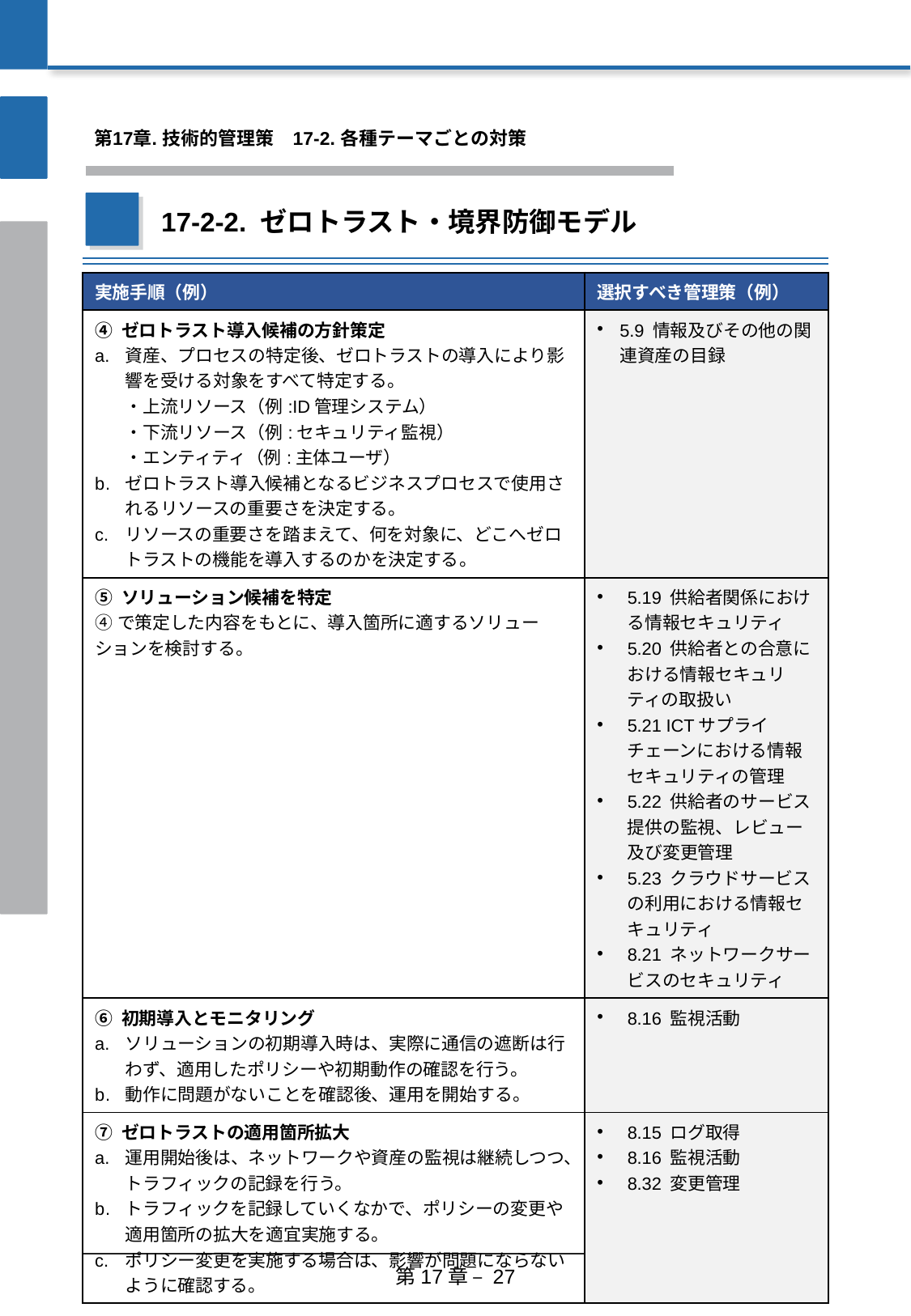

第17章. 技術的管理策
　17-2. 各種テーマごとの対策
17-2-2. ゼロトラスト・境界防御モデル
| 実施手順（例） | 選択すべき管理策（例） |
| --- | --- |
| ④ ゼロトラスト導入候補の方針策定 資産、プロセスの特定後、ゼロトラストの導入により影響を受ける対象をすべて特定する。 ・上流リソース（例:ID管理システム） ・下流リソース（例:セキュリティ監視） ・エンティティ（例:主体ユーザ） ゼロトラスト導入候補となるビジネスプロセスで使用されるリソースの重要さを決定する。 リソースの重要さを踏まえて、何を対象に、どこへゼロトラストの機能を導入するのかを決定する。 | 5.9 情報及びその他の関連資産の目録 |
| ⑤ ソリューション候補を特定 ④で策定した内容をもとに、導入箇所に適するソリューションを検討する。 | 5.19 供給者関係における情報セキュリティ 5.20 供給者との合意における情報セキュリティの取扱い 5.21 ICTサプライチェーンにおける情報セキュリティの管理 5.22 供給者のサービス提供の監視、レビュー及び変更管理 5.23 クラウドサービスの利用における情報セキュリティ　 8.21 ネットワークサービスのセキュリティ |
| ⑥ 初期導入とモニタリング ソリューションの初期導入時は、実際に通信の遮断は行わず、適用したポリシーや初期動作の確認を行う。 動作に問題がないことを確認後、運用を開始する。 | 8.16 監視活動 |
| ⑦ ゼロトラストの適用箇所拡大 運用開始後は、ネットワークや資産の監視は継続しつつ、トラフィックの記録を行う。 トラフィックを記録していくなかで、ポリシーの変更や適用箇所の拡大を適宜実施する。 ポリシー変更を実施する場合は、影響が問題にならないように確認する。 | 8.15 ログ取得 8.16 監視活動 8.32 変更管理 |
第17章 – 27